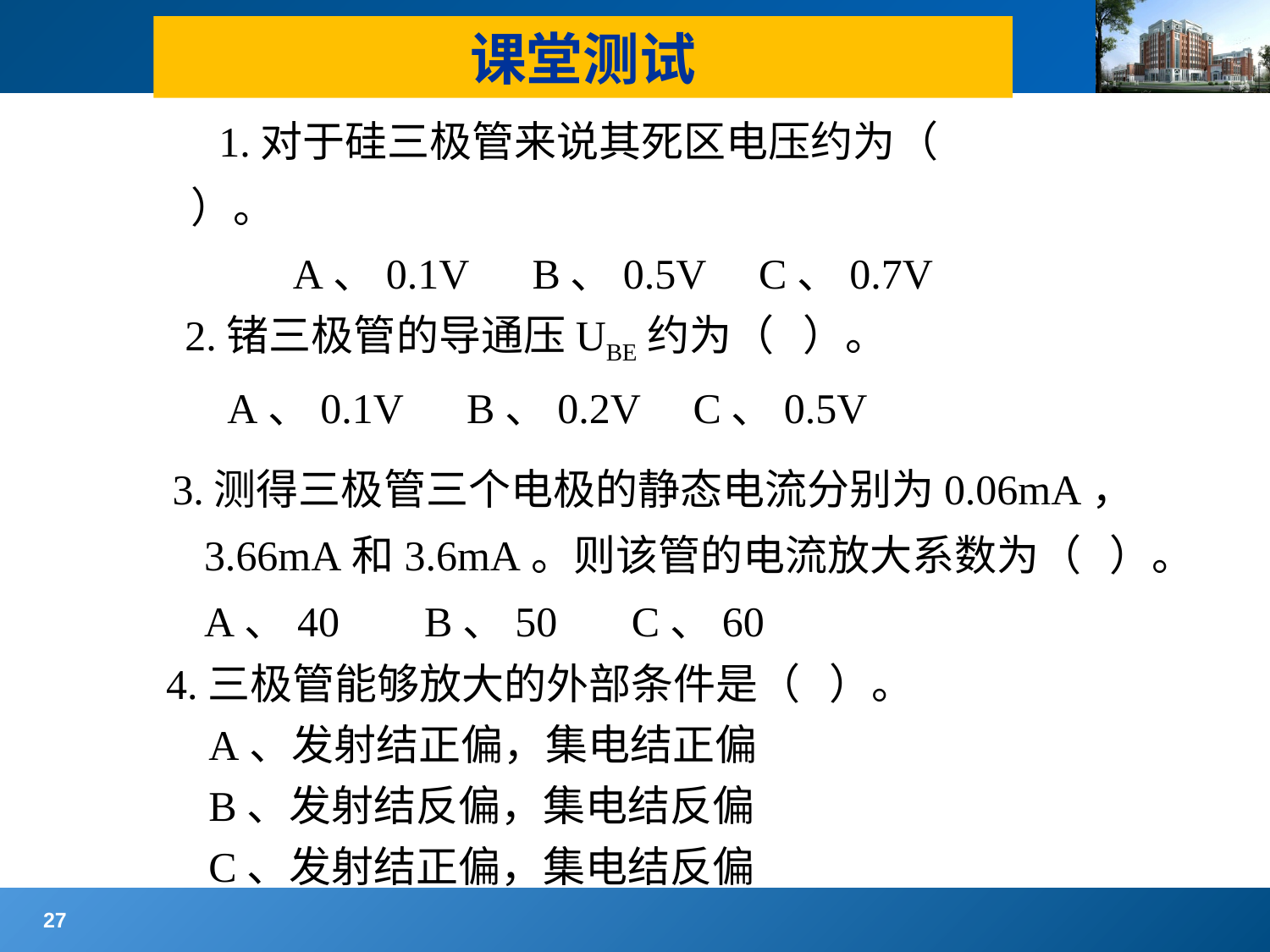

#
课堂测试
1.对于硅三极管来说其死区电压约为（   ）。
       A、0.1V      B、0.5V     C、0.7V
2.锗三极管的导通压UBE约为（   ）。
    A、0.1V      B、0.2V     C、0.5V
3.测得三极管三个电极的静态电流分别为0.06mA，
   3.66mA和3.6mA。则该管的电流放大系数为（   ）。
   A、40        B、50       C、60
4.三极管能够放大的外部条件是（   ）。
    A、发射结正偏，集电结正偏
    B、发射结反偏，集电结反偏
    C、发射结正偏，集电结反偏